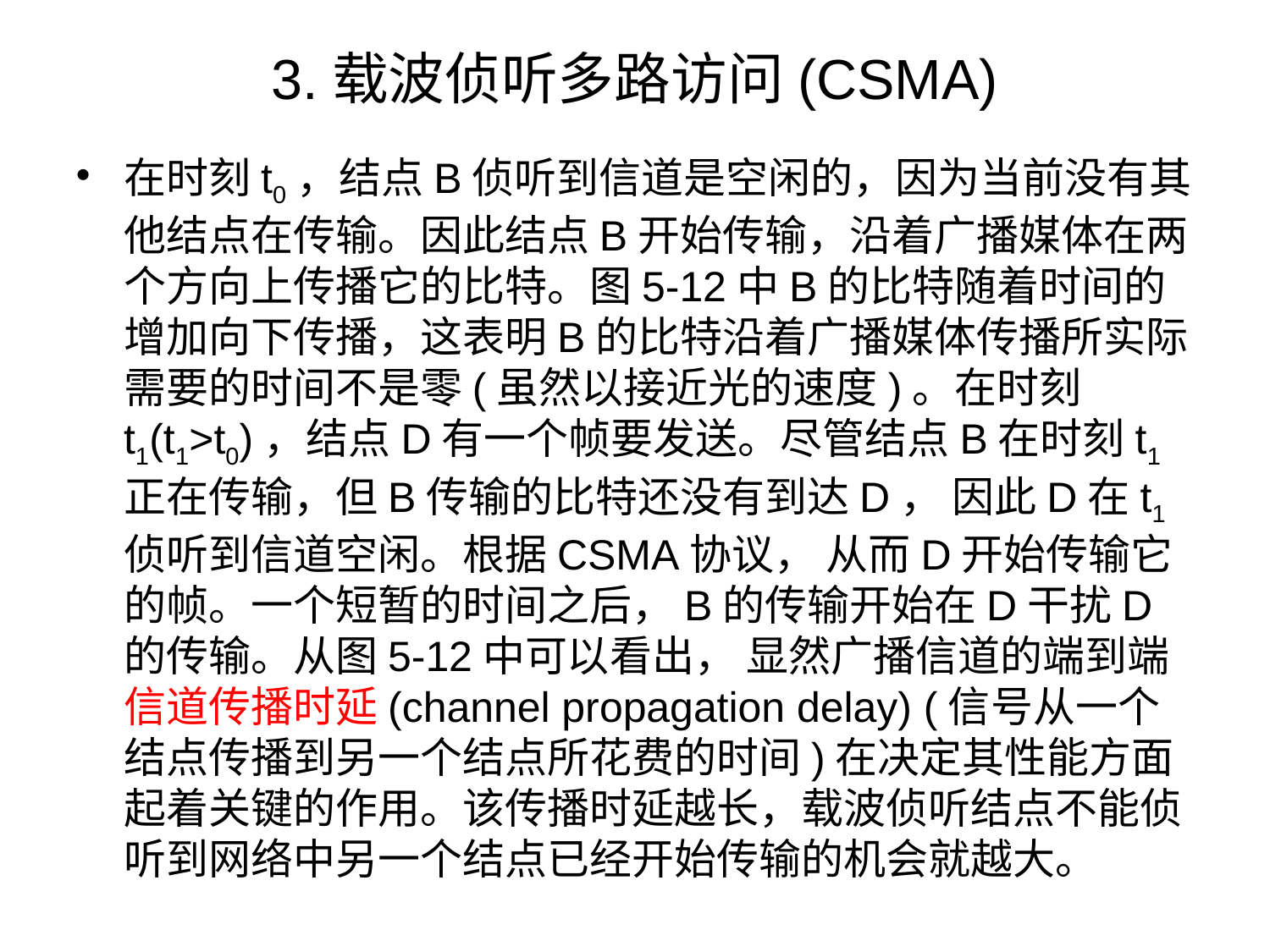

# 3.载波侦听多路访问(CSMA)
在时刻t0，结点B侦听到信道是空闲的，因为当前没有其他结点在传输。因此结点B开始传输，沿着广播媒体在两个方向上传播它的比特。图5-12中B的比特随着时间的增加向下传播，这表明B的比特沿着广播媒体传播所实际需要的时间不是零(虽然以接近光的速度)。在时刻t1(t1>t0)，结点D有一个帧要发送。尽管结点B在时刻t1正在传输，但B传输的比特还没有到达D， 因此D在t1侦听到信道空闲。根据CSMA协议， 从而D开始传输它的帧。一个短暂的时间之后，B的传输开始在D干扰D的传输。从图5-12中可以看出， 显然广播信道的端到端信道传播时延(channel propagation delay) (信号从一个结点传播到另一个结点所花费的时间)在决定其性能方面起着关键的作用。该传播时延越长，载波侦听结点不能侦听到网络中另一个结点已经开始传输的机会就越大。